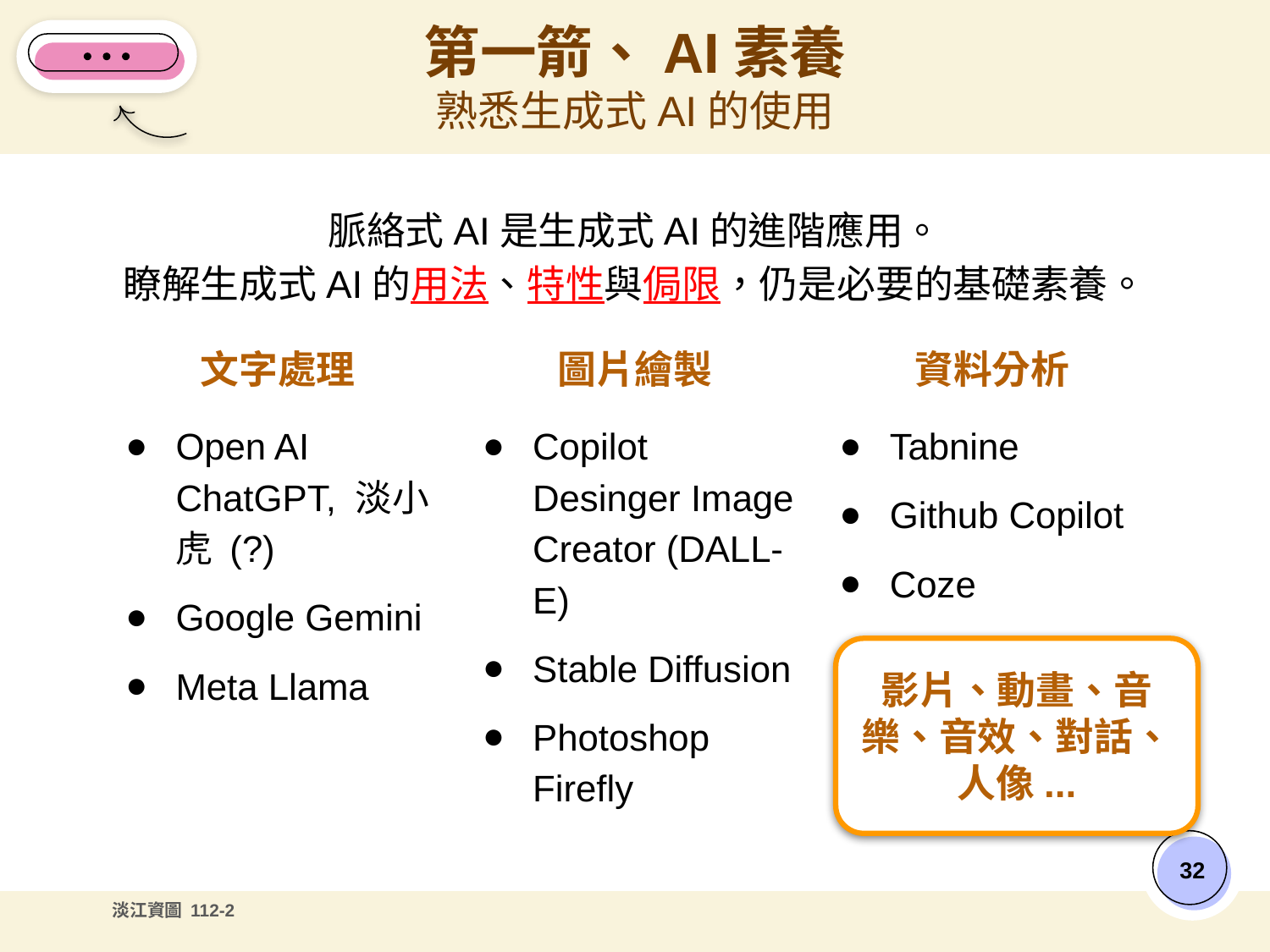

# 第一箭、AI素養
熟悉生成式AI的使用
脈絡式AI是生成式AI的進階應用。
瞭解生成式AI的用法、特性與侷限，仍是必要的基礎素養。

文字處理
圖片繪製
資料分析
Open AI ChatGPT, 淡小虎 (?)
Google Gemini
Meta Llama
Copilot Desinger Image Creator (DALL-E)
Stable Diffusion
Photoshop Firefly
Tabnine
Github Copilot
Coze
影片、動畫、音樂、音效、對話、人像...
32